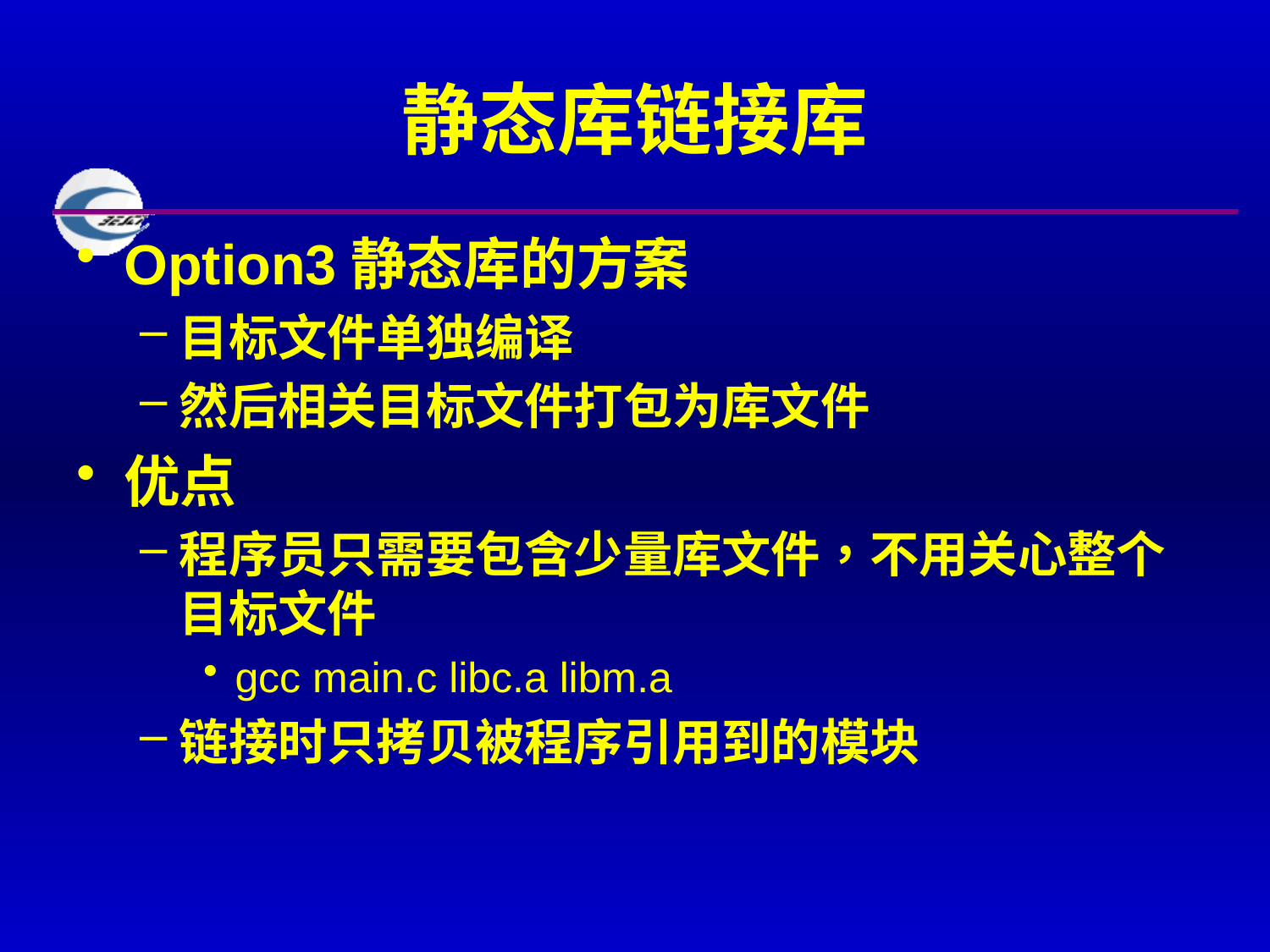

# 静态库链接库
Option3静态库的方案
目标文件单独编译
然后相关目标文件打包为库文件
优点
程序员只需要包含少量库文件，不用关心整个目标文件
gcc main.c libc.a libm.a
链接时只拷贝被程序引用到的模块